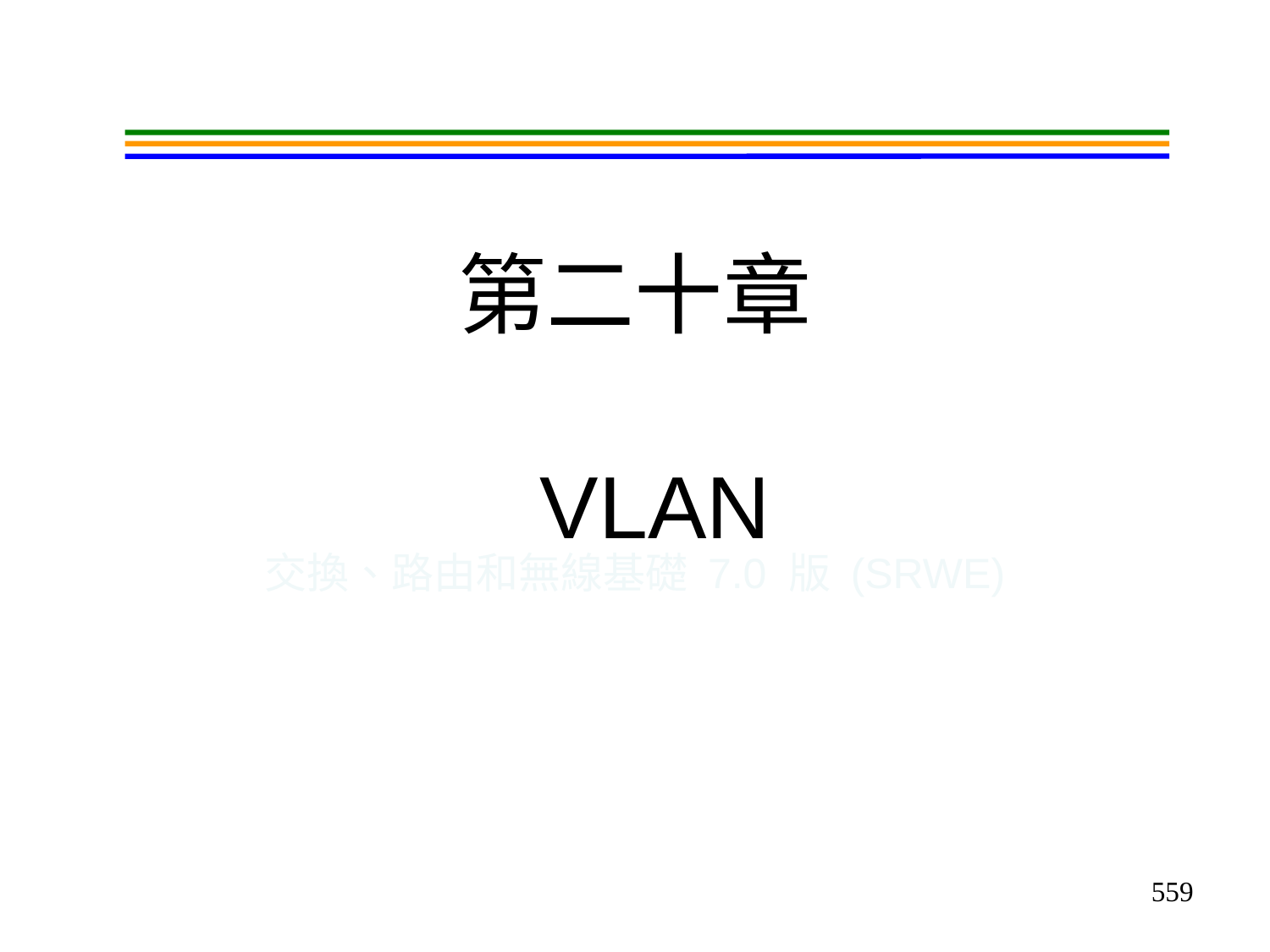

# 第二十章 VLAN
交換、路由和無線基礎 7.0 版 (SRWE)

559